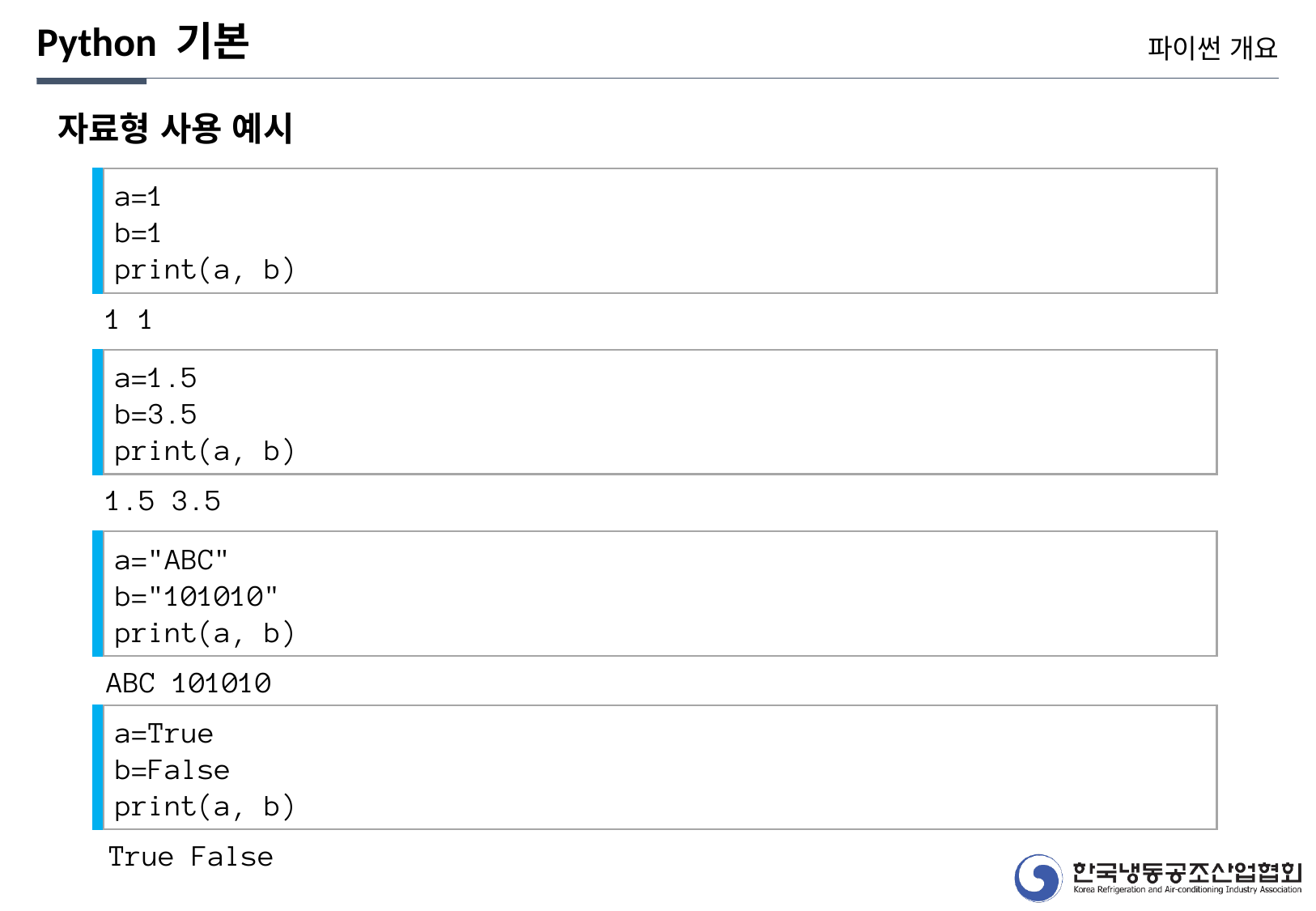

Python 기본
파이썬 개요
자료형 사용 예시

a=1
b=1
print(a, b)
1 1

a=1.5
b=3.5
print(a, b)
1.5 3.5

a="ABC"
b="101010"
print(a, b)
ABC 101010

a=True
b=False
print(a, b)
True False